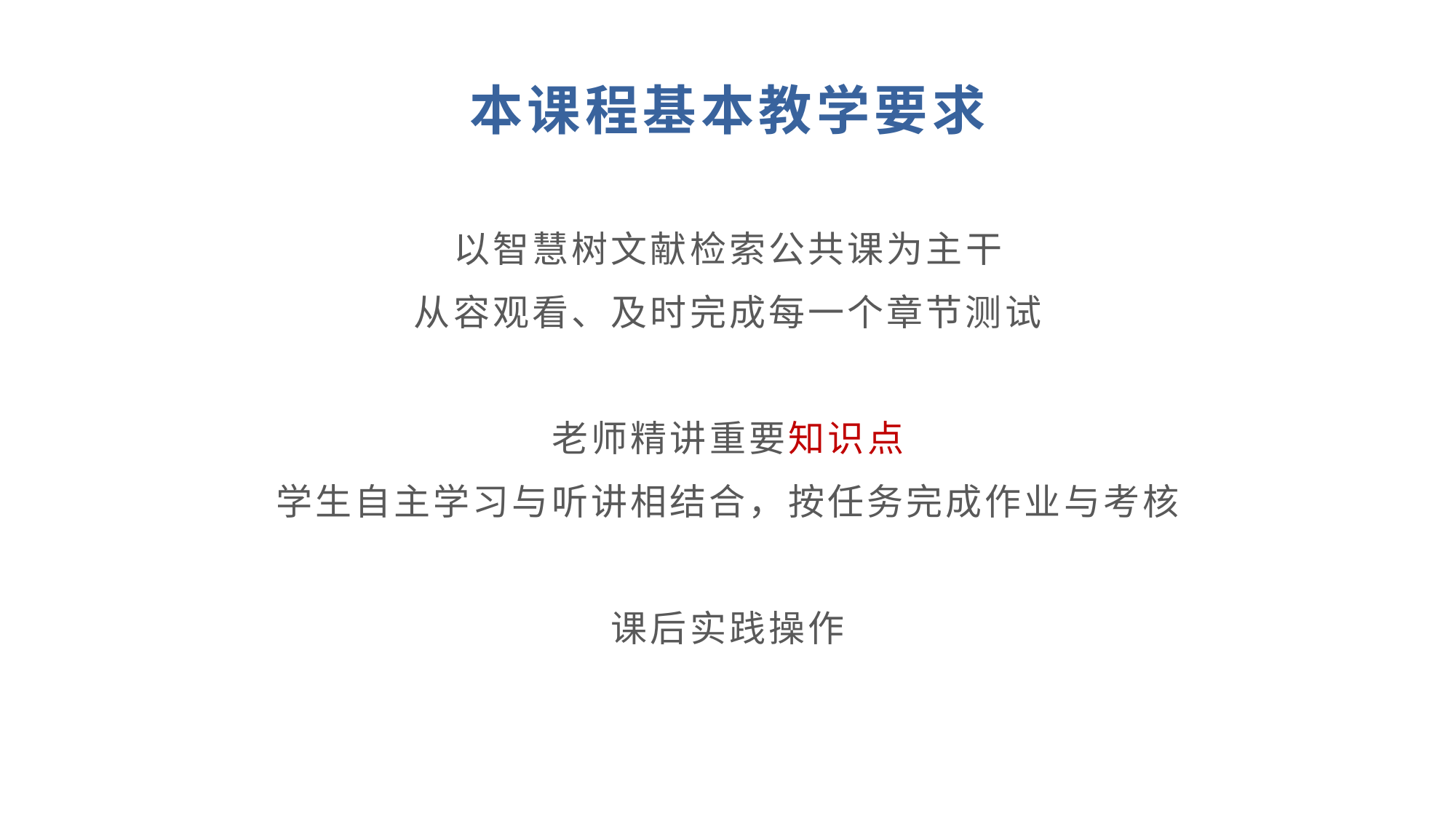

# 本课程基本教学要求
以智慧树文献检索公共课为主干
从容观看、及时完成每一个章节测试

老师精讲重要知识点
学生自主学习与听讲相结合，按任务完成作业与考核

课后实践操作